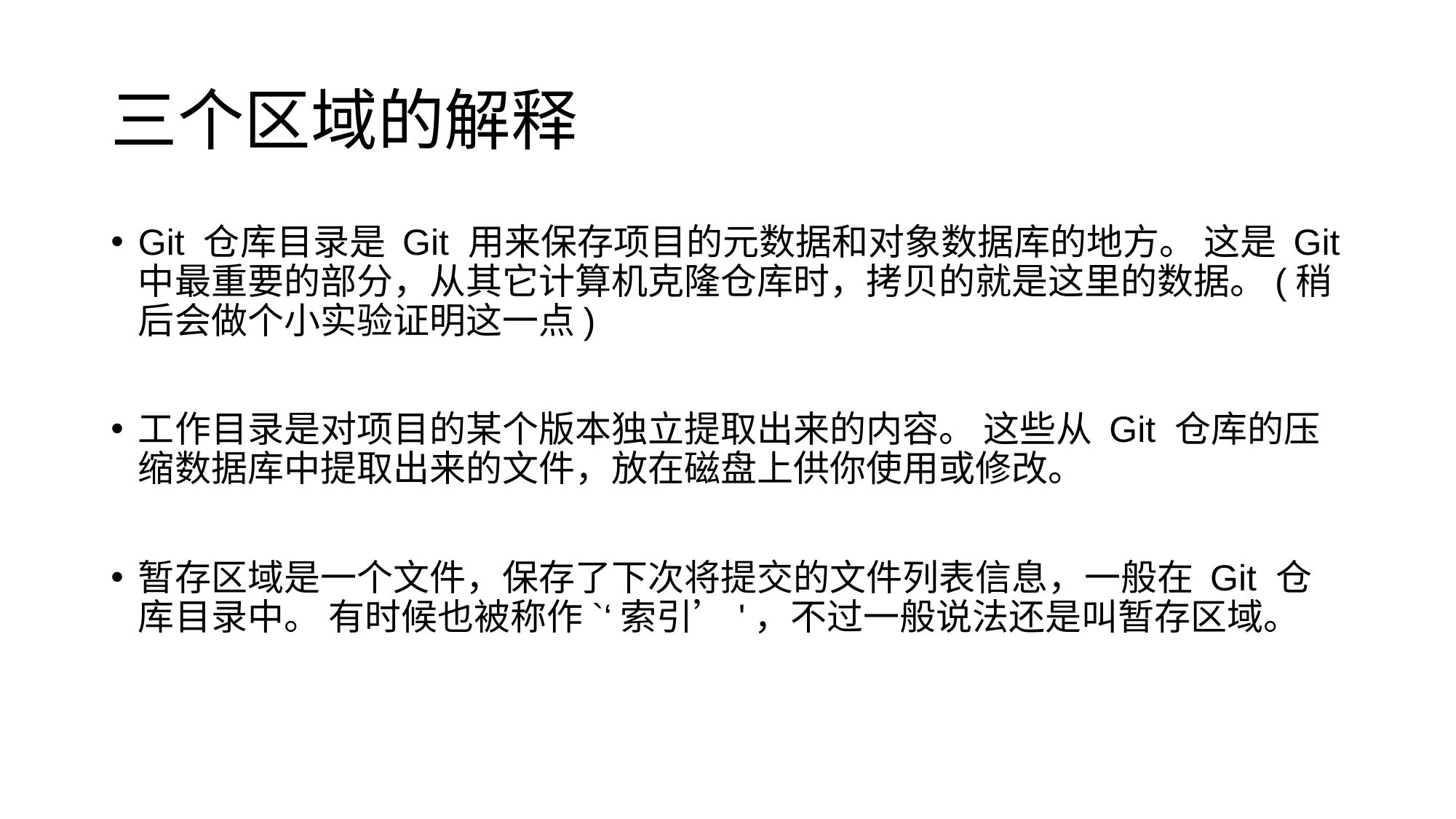

# 三个区域的解释
Git 仓库目录是 Git 用来保存项目的元数据和对象数据库的地方。 这是 Git 中最重要的部分，从其它计算机克隆仓库时，拷贝的就是这里的数据。(稍后会做个小实验证明这一点)

工作目录是对项目的某个版本独立提取出来的内容。 这些从 Git 仓库的压缩数据库中提取出来的文件，放在磁盘上供你使用或修改。

暂存区域是一个文件，保存了下次将提交的文件列表信息，一般在 Git 仓库目录中。 有时候也被称作`‘索引’'，不过一般说法还是叫暂存区域。